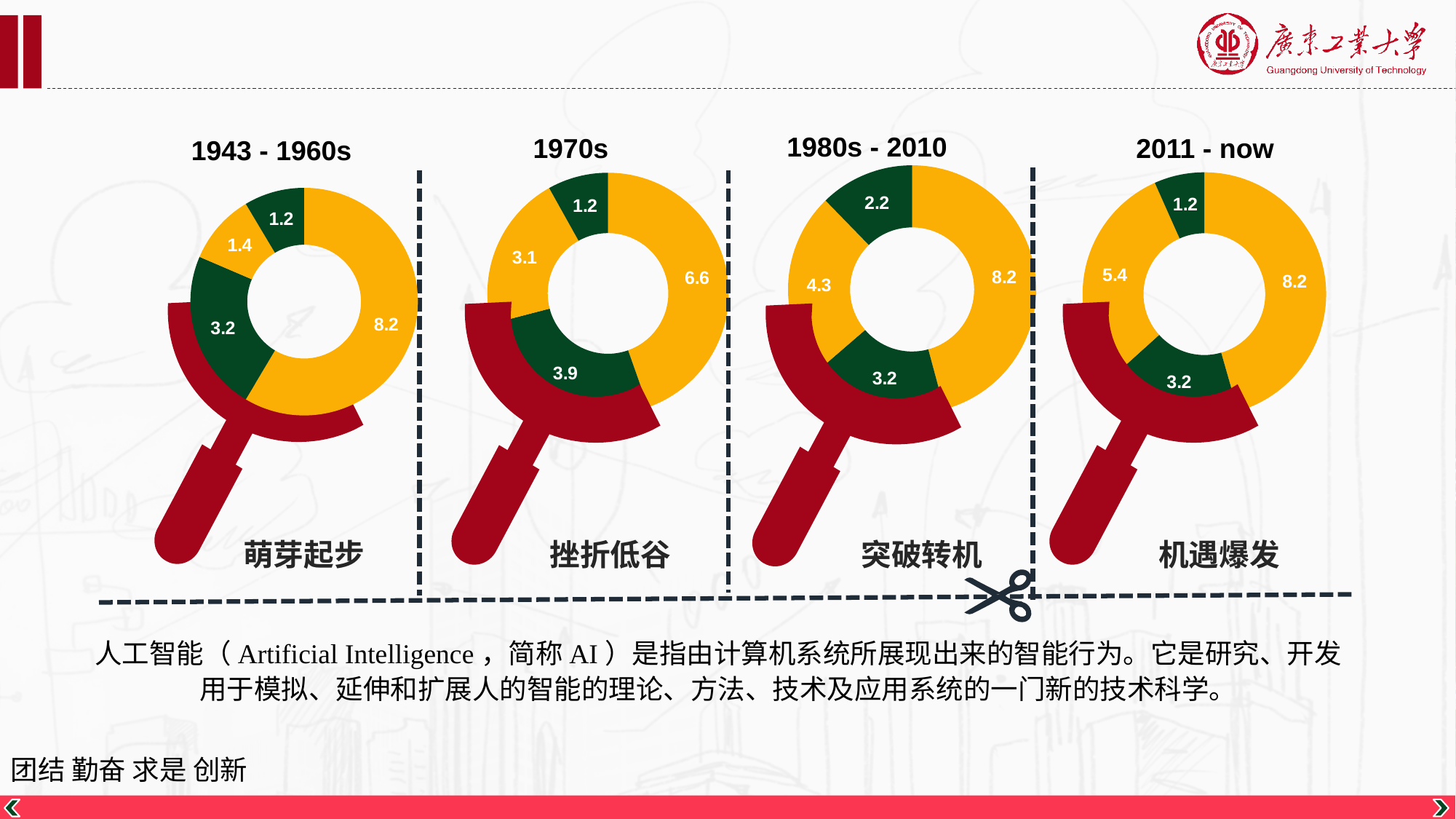

1980s - 2010
2011 - now
1970s
1943 - 1960s

### Chart

| Category | 销售额 |
|---|---|
| 第一季度 | 8.200000000000001 |
| 第二季度 | 3.2 |
| 第三季度 | 4.3 |
| 第四季度 | 2.2 |

### Chart

| Category | 销售额 |
|---|---|
| 第一季度 | 8.200000000000001 |
| 第二季度 | 3.2 |
| 第三季度 | 5.4 |
| 第四季度 | 1.2 |

### Chart

| Category | 销售额 |
|---|---|
| 第一季度 | 6.6 |
| 第二季度 | 3.9 |
| 第三季度 | 3.1 |
| 第四季度 | 1.2 |

### Chart

| Category | 销售额 |
|---|---|
| 第一季度 | 8.200000000000001 |
| 第二季度 | 3.2 |
| 第三季度 | 1.4 |
| 第四季度 | 1.2 |

萌芽起步
挫折低谷
突破转机
机遇爆发

人工智能（Artificial Intelligence，简称AI）是指由计算机系统所展现出来的智能行为。它是研究、开发用于模拟、延伸和扩展人的智能的理论、方法、技术及应用系统的一门新的技术科学。